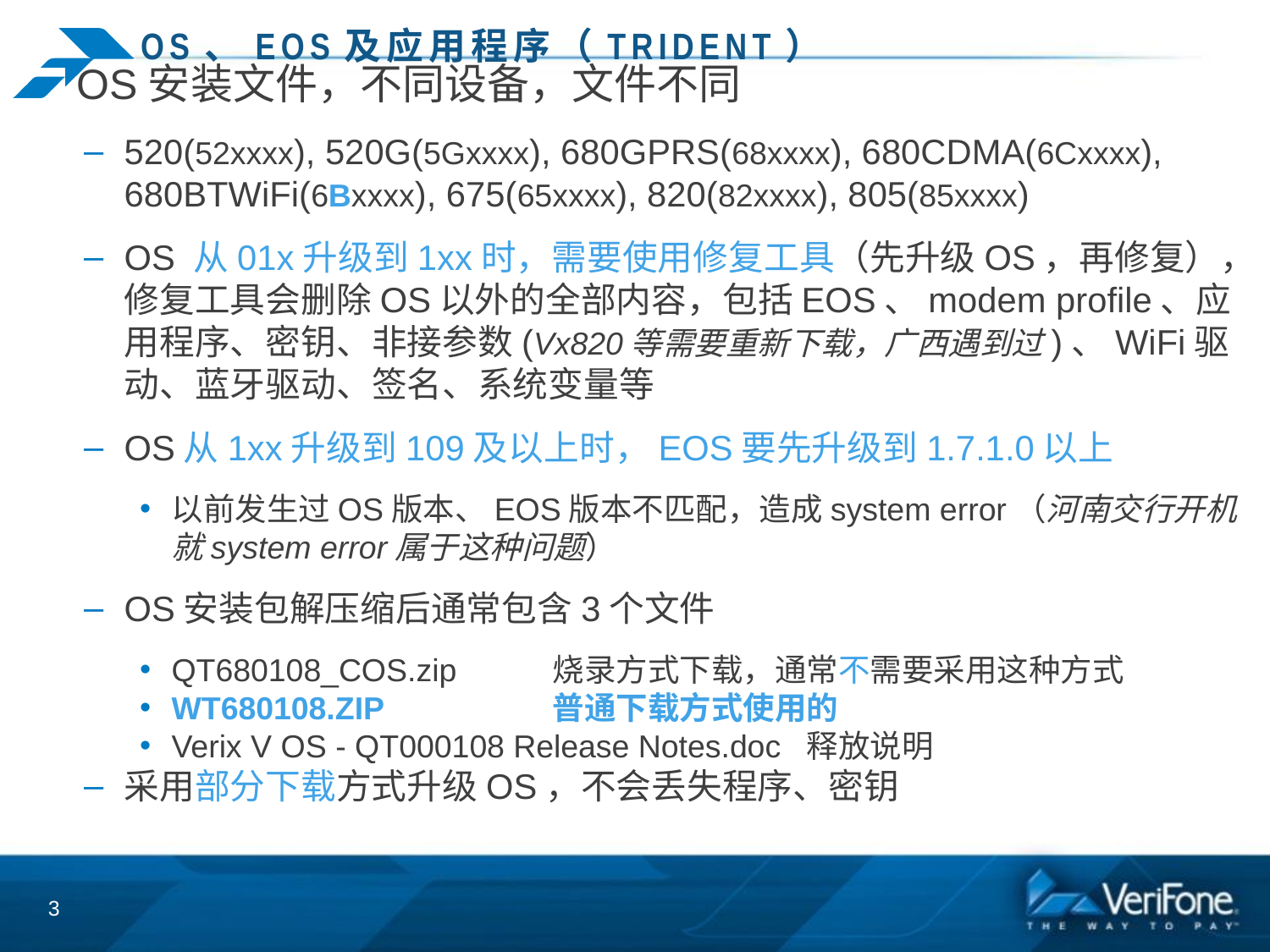

# OS、EOS及应用程序（Trident）
OS安装文件，不同设备，文件不同
520(52xxxx), 520G(5Gxxxx), 680GPRS(68xxxx), 680CDMA(6Cxxxx), 680BTWiFi(6Bxxxx), 675(65xxxx), 820(82xxxx), 805(85xxxx)
OS 从01x升级到1xx时，需要使用修复工具（先升级OS，再修复），修复工具会删除OS以外的全部内容，包括EOS、modem profile、应用程序、密钥、非接参数(Vx820等需要重新下载，广西遇到过)、WiFi驱动、蓝牙驱动、签名、系统变量等
OS从1xx升级到109及以上时，EOS要先升级到1.7.1.0以上
以前发生过OS版本、EOS版本不匹配，造成system error（河南交行开机就system error属于这种问题）
OS安装包解压缩后通常包含3个文件
QT680108_COS.zip	烧录方式下载，通常不需要采用这种方式
WT680108.ZIP       	普通下载方式使用的
Verix V OS - QT000108 Release Notes.doc	释放说明
采用部分下载方式升级OS，不会丢失程序、密钥
3